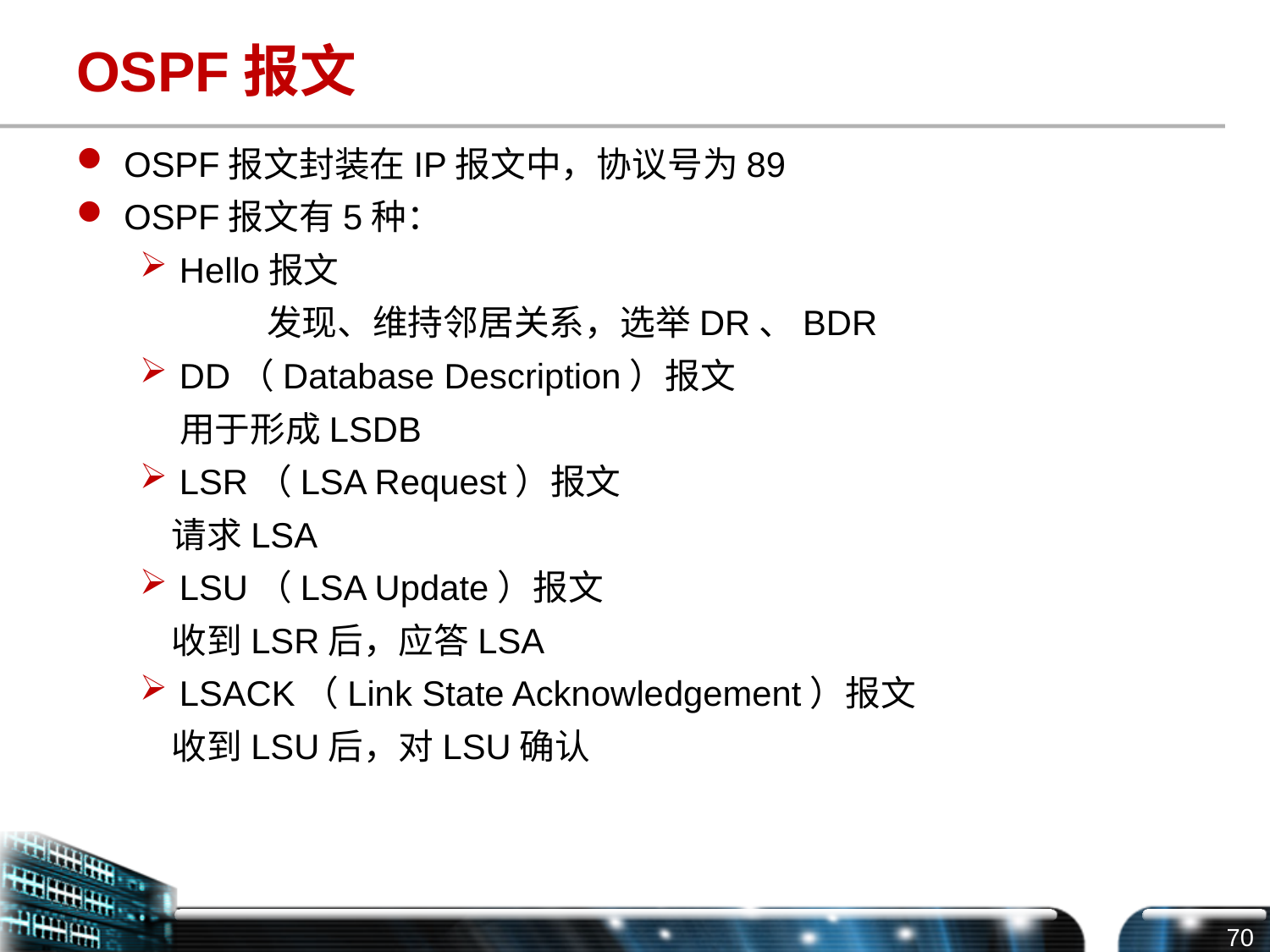

# OSPF报文
OSPF报文封装在IP报文中，协议号为89
OSPF报文有5种：
Hello报文
	发现、维持邻居关系，选举DR、BDR
DD（Database Description）报文
    用于形成LSDB
LSR（LSA Request）报文
   请求LSA
LSU（LSA Update）报文
   收到LSR后，应答LSA
LSACK（Link State Acknowledgement）报文
   收到LSU后，对LSU确认